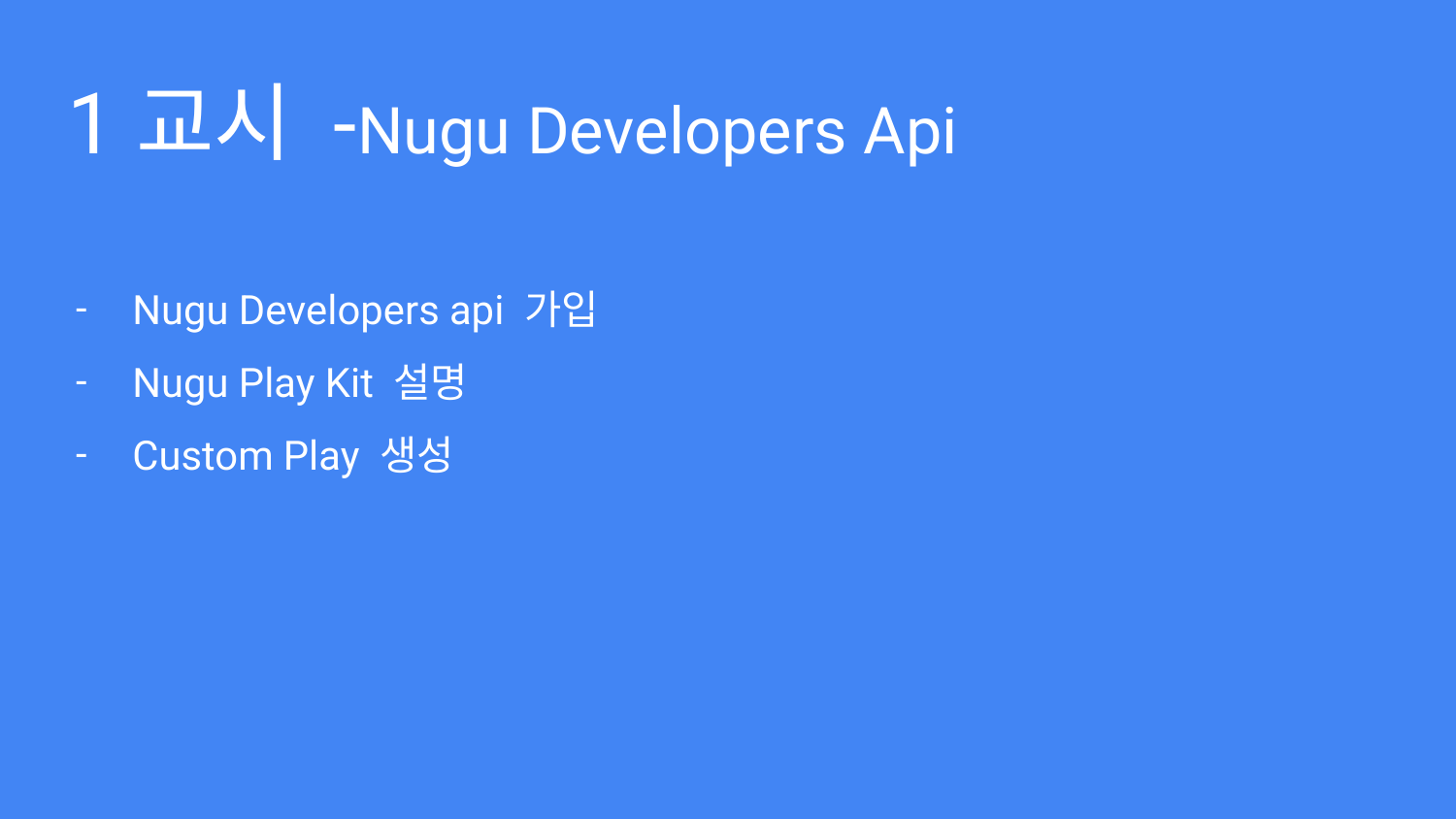

# 1교시 -Nugu Developers Api
Nugu Developers api 가입
Nugu Play Kit 설명
Custom Play 생성